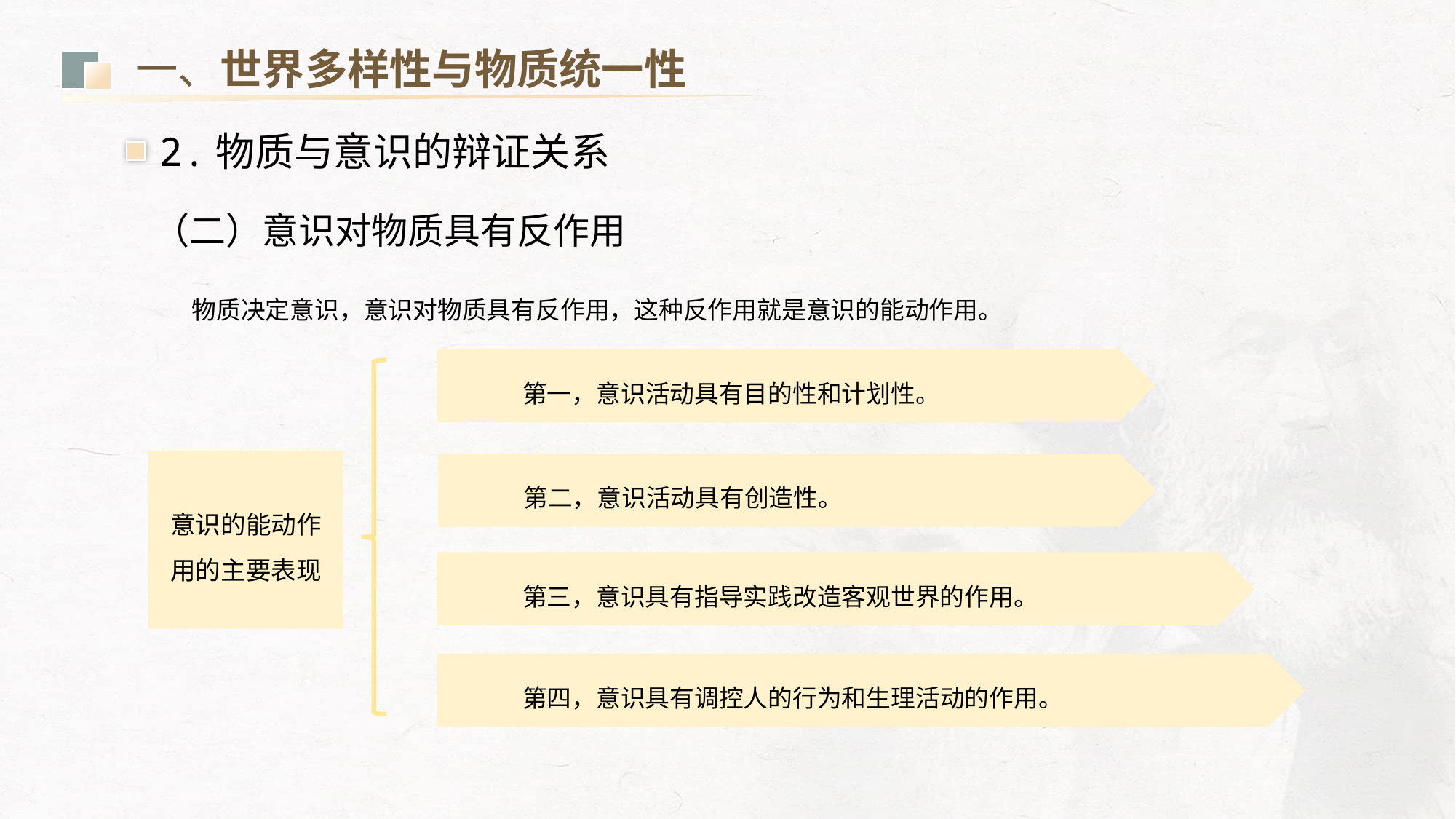

一、世界多样性与物质统一性

2.物质与意识的辩证关系

（二）意识对物质具有反作用
物质决定意识，意识对物质具有反作用，这种反作用就是意识的能动作用。

第一，意识活动具有目的性和计划性。

第二，意识活动具有创造性。
意识的能动作用的主要表现

第三，意识具有指导实践改造客观世界的作用。

第四，意识具有调控人的行为和生理活动的作用。